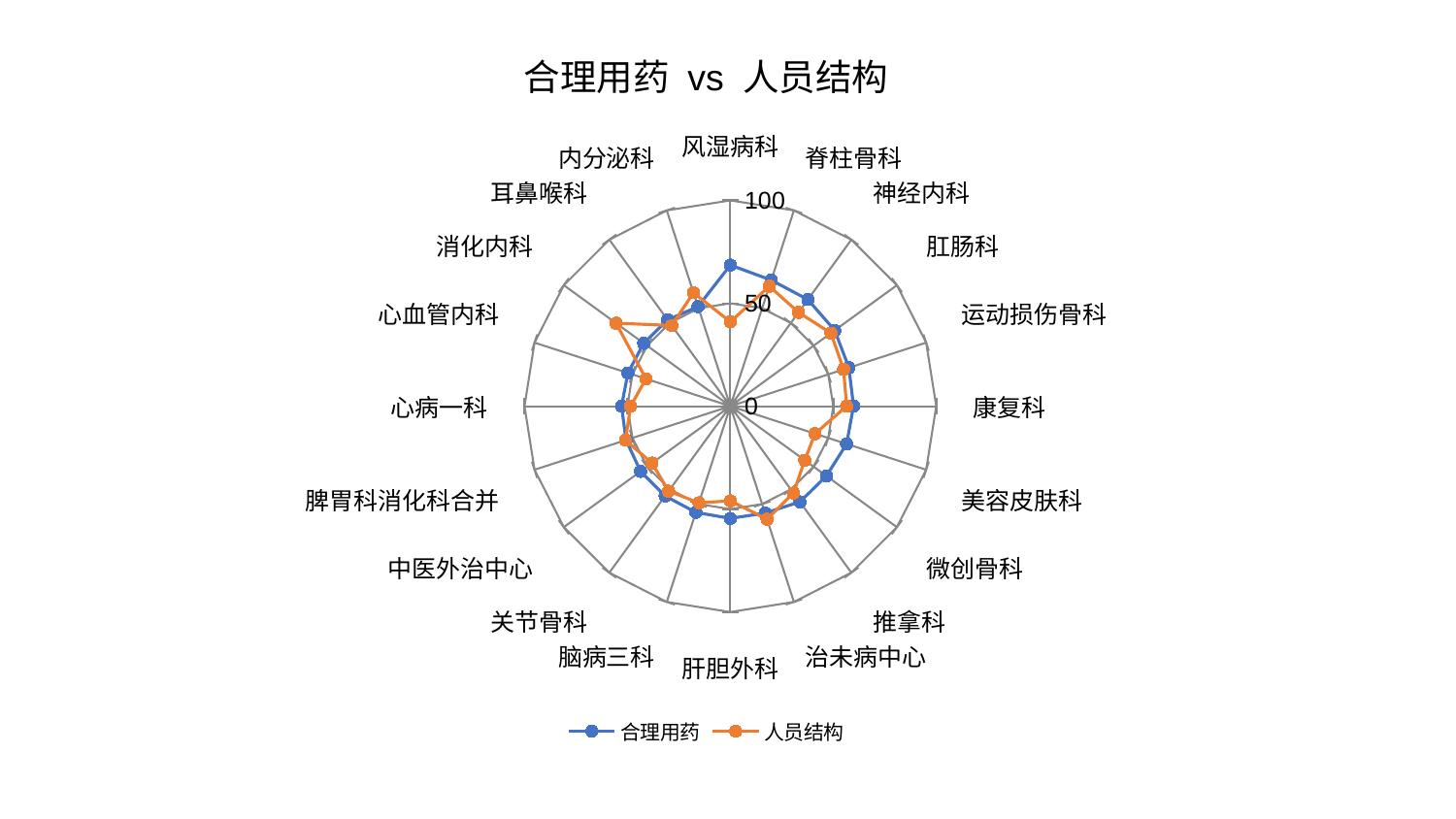

### Chart: 合理用药 vs 人员结构

| Category | 合理用药 | 人员结构 |
|---|---|---|
| 风湿病科 | 68.56611841585116 | 40.989860299088335 |
| 脊柱骨科 | 64.40121555437322 | 61.279858845294505 |
| 神经内科 | 64.0557589975282 | 56.33852874551909 |
| 肛肠科 | 62.67646499039858 | 60.42041277939893 |
| 运动损伤骨科 | 60.54689271389003 | 57.81297047182589 |
| 康复科 | 59.839462402998684 | 56.49607606399567 |
| 美容皮肤科 | 59.37451175604893 | 43.2355115724551 |
| 微创骨科 | 57.68455053026872 | 44.676281571502294 |
| 推拿科 | 57.4746867748339 | 52.15913910978666 |
| 治未病中心 | 54.619974487616815 | 57.738007280015765 |
| 肝胆外科 | 54.53098751308584 | 46.015122138656565 |
| 脑病三科 | 54.267749317618836 | 49.38370389164798 |
| 关节骨科 | 53.9267810553752 | 51.01923145168656 |
| 中医外治中心 | 53.91468054362807 | 47.044826751510655 |
| 脾胃科消化科合并 | 53.2839379020557 | 53.58771889173331 |
| 心病一科 | 52.86037854043051 | 48.45615708396541 |
| 心血管内科 | 52.31037406022029 | 43.0893926067406 |
| 消化内科 | 52.014322737178524 | 68.63838259894084 |
| 耳鼻喉科 | 51.87090847671083 | 48.46178535548856 |
| 内分泌科 | 50.858312911732824 | 57.953922704323055 |
51